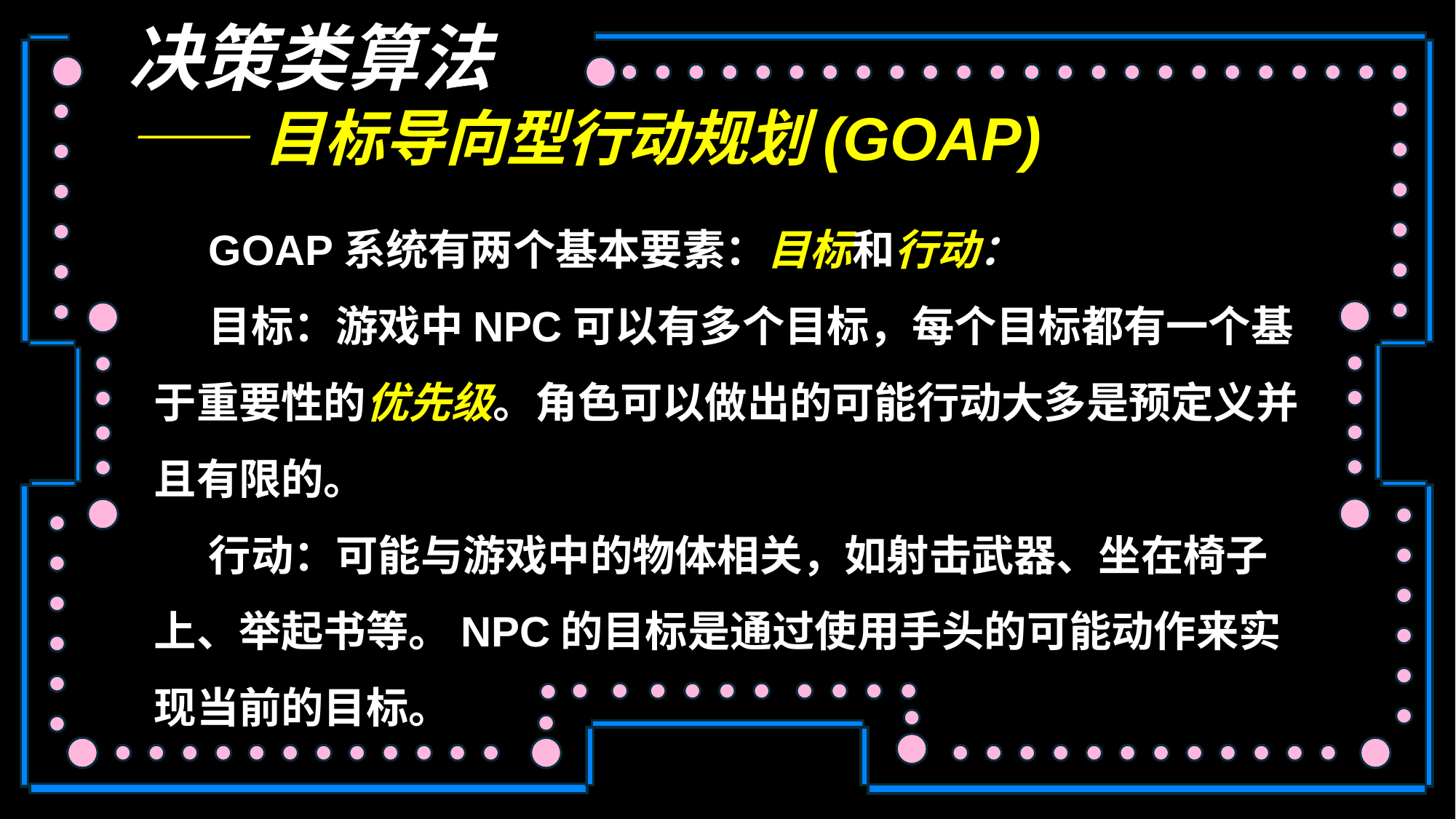

决策类算法

——目标导向型行动规划(GOAP)

GOAP系统有两个基本要素：目标和行动：
目标：游戏中NPC可以有多个目标，每个目标都有一个基于重要性的优先级。角色可以做出的可能行动大多是预定义并且有限的。
行动：可能与游戏中的物体相关，如射击武器、坐在椅子上、举起书等。NPC的目标是通过使用手头的可能动作来实现当前的目标。